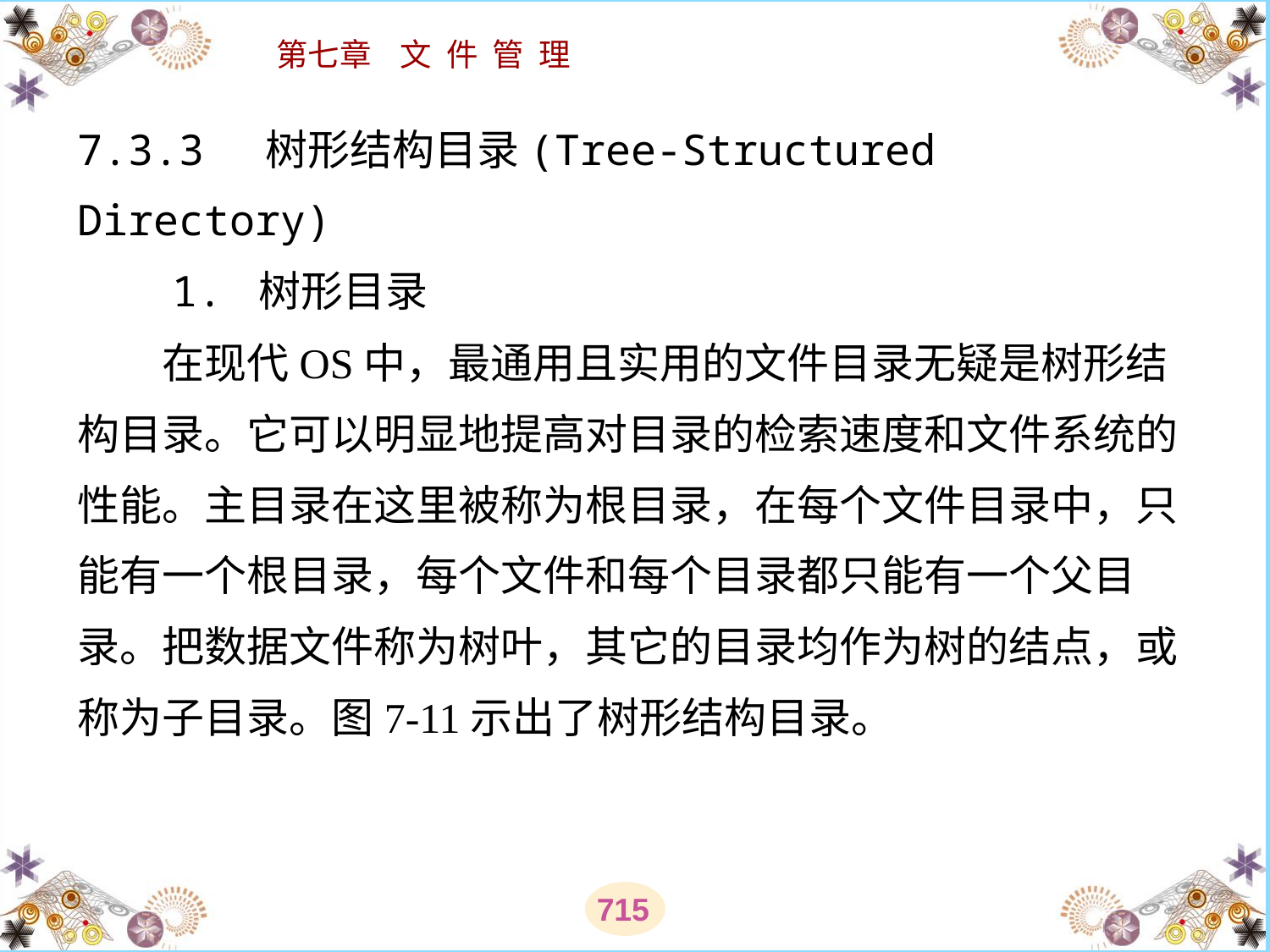

# 7.3.3  树形结构目录(Tree-Structured Directory) 　　1. 树形目录 　　在现代OS中，最通用且实用的文件目录无疑是树形结构目录。它可以明显地提高对目录的检索速度和文件系统的性能。主目录在这里被称为根目录，在每个文件目录中，只能有一个根目录，每个文件和每个目录都只能有一个父目录。把数据文件称为树叶，其它的目录均作为树的结点，或称为子目录。图7-11示出了树形结构目录。